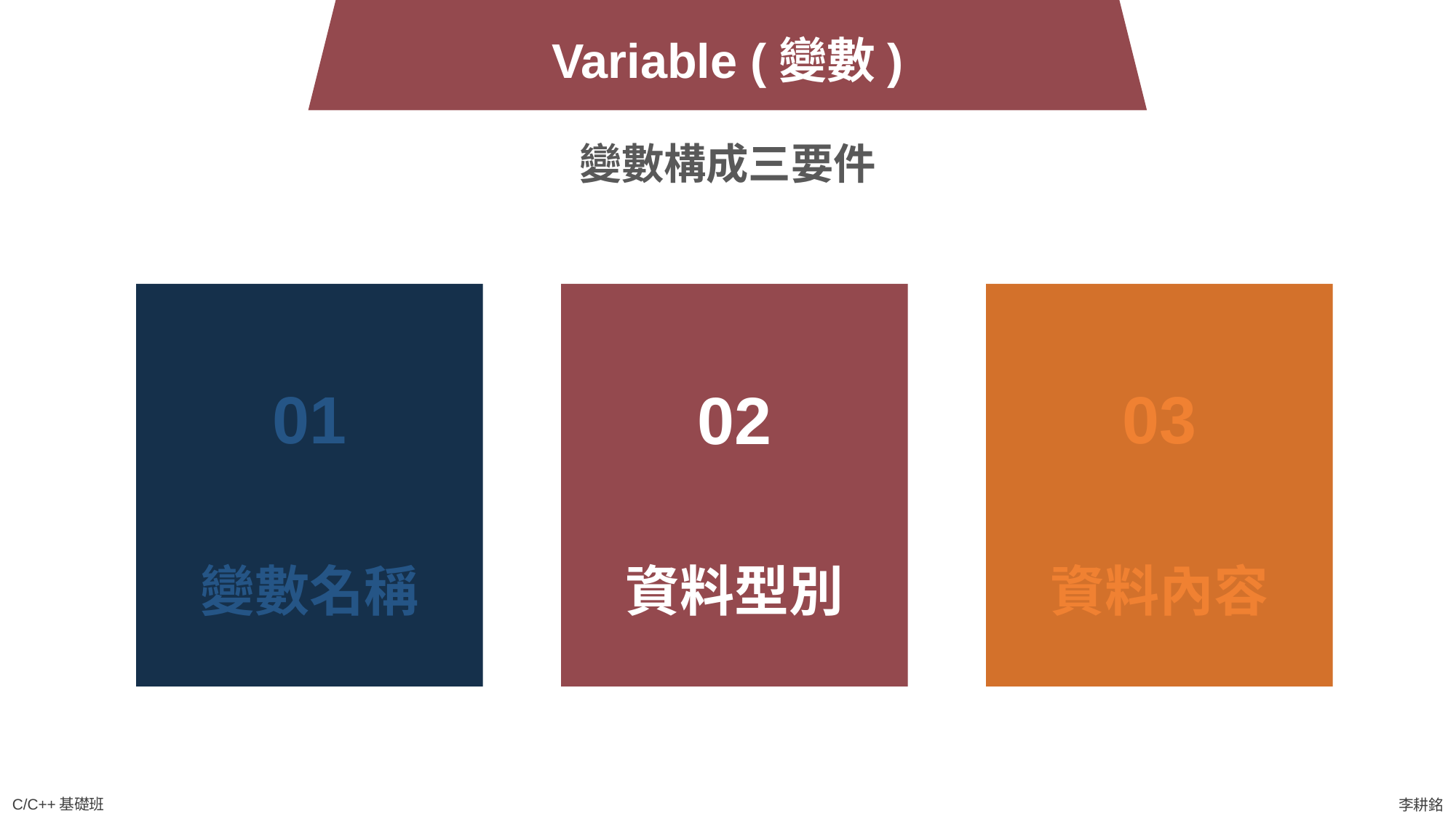

Variable (變數)
變數構成三要件

03
01
02
資料型別
變數名稱
資料內容
C/C++基礎班
李耕銘